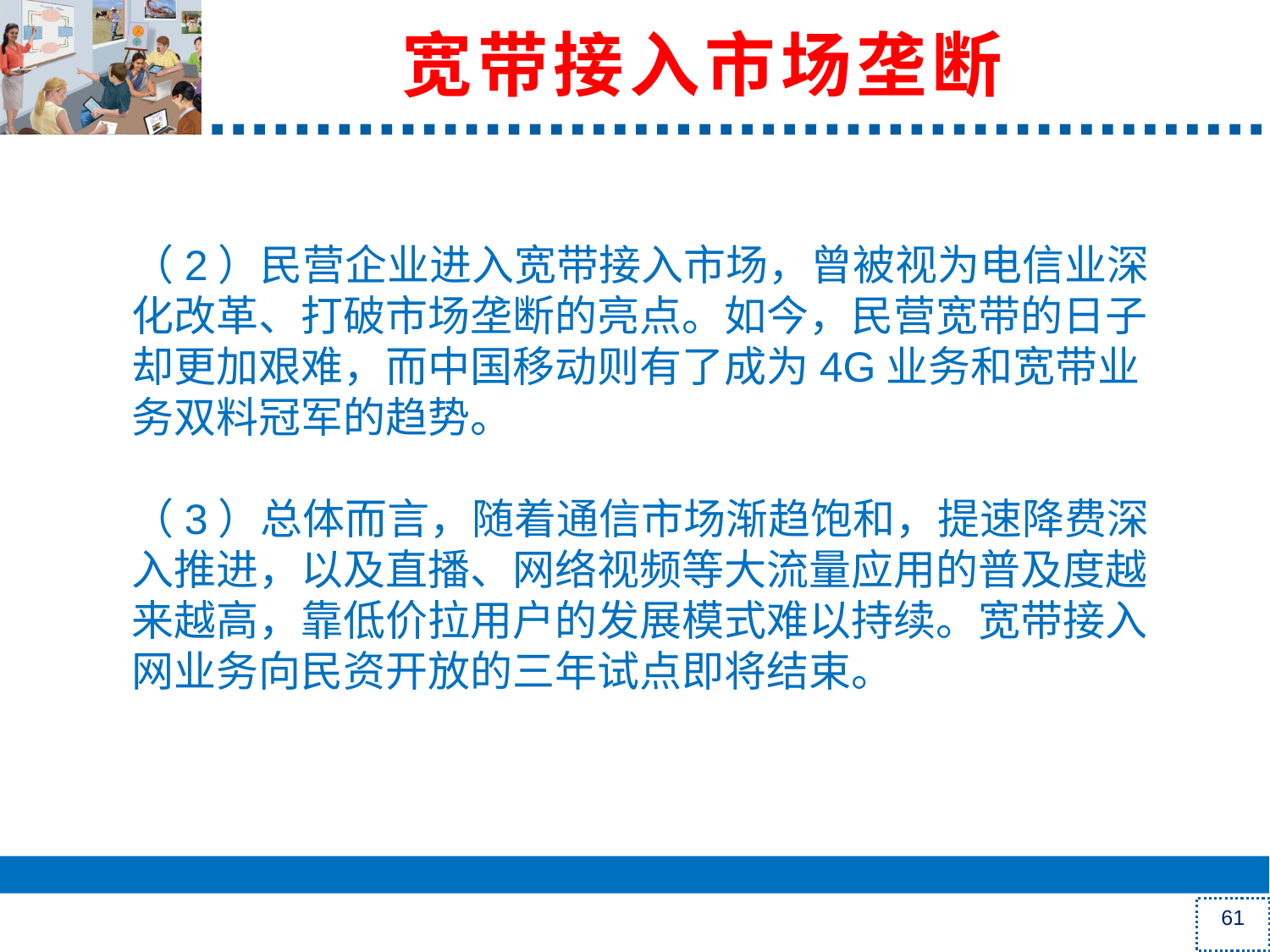

# 宽带接入市场垄断

（2）民营企业进入宽带接入市场，曾被视为电信业深化改革、打破市场垄断的亮点。如今，民营宽带的日子却更加艰难，而中国移动则有了成为4G业务和宽带业务双料冠军的趋势。

（3）总体而言，随着通信市场渐趋饱和，提速降费深入推进，以及直播、网络视频等大流量应用的普及度越来越高，靠低价拉用户的发展模式难以持续。宽带接入网业务向民资开放的三年试点即将结束。

61